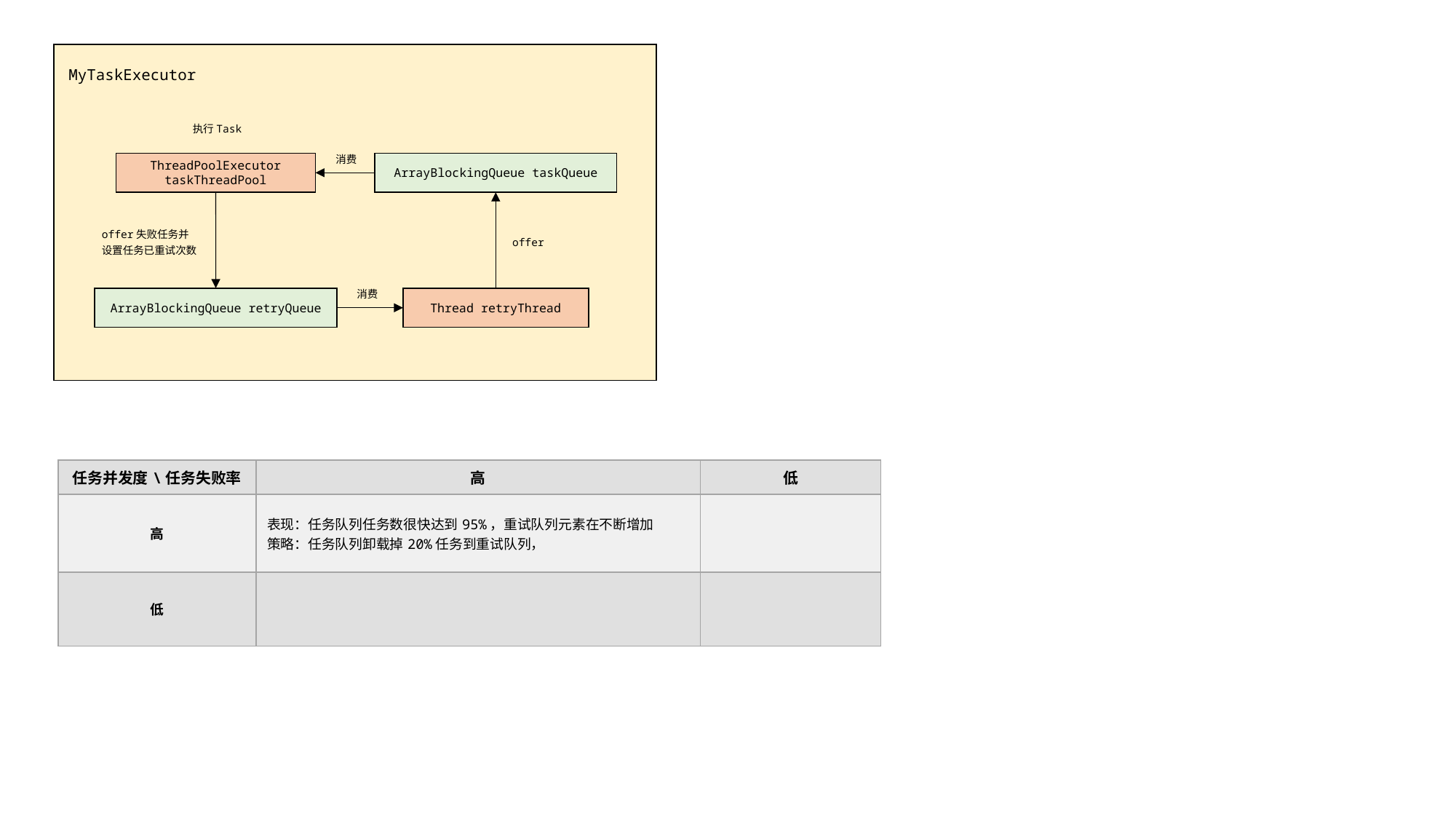

MyTaskExecutor

执行Task
消费
ThreadPoolExecutor taskThreadPool
ArrayBlockingQueue taskQueue
offer失败任务并
设置任务已重试次数
offer
消费
ArrayBlockingQueue retryQueue
Thread retryThread
| 任务并发度\任务失败率 | 高 | 低 |
| --- | --- | --- |
| 高 | 表现：任务队列任务数很快达到95%，重试队列元素在不断增加 策略：任务队列卸载掉20%任务到重试队列， |  |
| 低 |  |  |